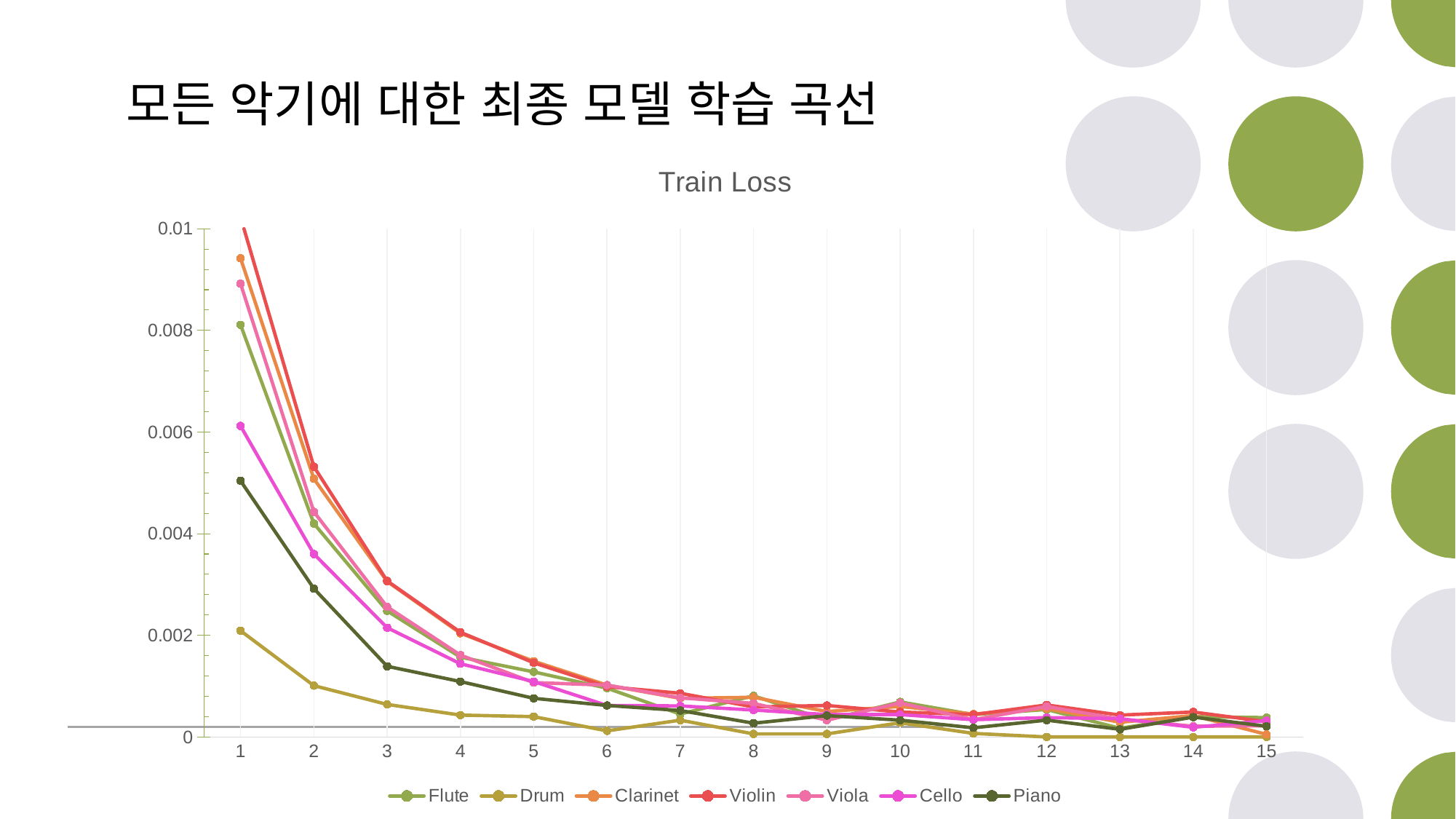

모든 악기에 대한 최종 모델 학습 곡선

### Chart: Train Loss

| Category | Flute | Drum | Clarinet | Violin | Viola | Cello | Piano |
|---|---|---|---|---|---|---|---|
| 1 | 0.00811 | 0.00209 | 0.00942 | 0.01023 | 0.00892 | 0.00612 | 0.00504 |
| 2 | 0.0042 | 0.00101 | 0.00508 | 0.00532 | 0.00443 | 0.0036 | 0.00292 |
| 3 | 0.00248 | 0.00064 | 0.00306 | 0.00307 | 0.00256 | 0.00215 | 0.00139 |
| 4 | 0.00157 | 0.00043 | 0.00204 | 0.00206 | 0.00161 | 0.00144 | 0.00109 |
| 5 | 0.00128 | 0.0004 | 0.00149 | 0.00146 | 0.00107 | 0.00109 | 0.00076 |
| 6 | 0.00096 | 0.00012 | 0.00102 | 0.00099 | 0.00102 | 0.00062 | 0.00062 |
| 7 | 0.00045 | 0.00033 | 0.00076 | 0.00086 | 0.00077 | 0.00061 | 0.00052 |
| 8 | 0.00081 | 6e-05 | 0.00078 | 0.00059 | 0.00066 | 0.00053 | 0.00027 |
| 9 | 0.00033 | 6e-05 | 0.0005 | 0.00062 | 0.00033 | 0.00044 | 0.00042 |
| 10 | 0.00069 | 0.00028 | 0.0006 | 0.00049 | 0.00067 | 0.00044 | 0.00033 |
| 11 | 0.00044 | 7e-05 | 0.00045 | 0.00044 | 0.00034 | 0.00034 | 0.00018 |
| 12 | 0.00054 | 0.0 | 0.00056 | 0.00063 | 0.0006 | 0.00038 | 0.00033 |
| 13 | 0.00017 | 0.0 | 0.00029 | 0.00043 | 0.00035 | 0.00036 | 0.00015 |
| 14 | 0.0004 | 0.0 | 0.00042 | 0.00049 | 0.00021 | 0.00019 | 0.00039 |
| 15 | 0.00038 | 0.0 | 5e-05 | 0.0003 | 0.00022 | 0.00032 | 0.00021 |